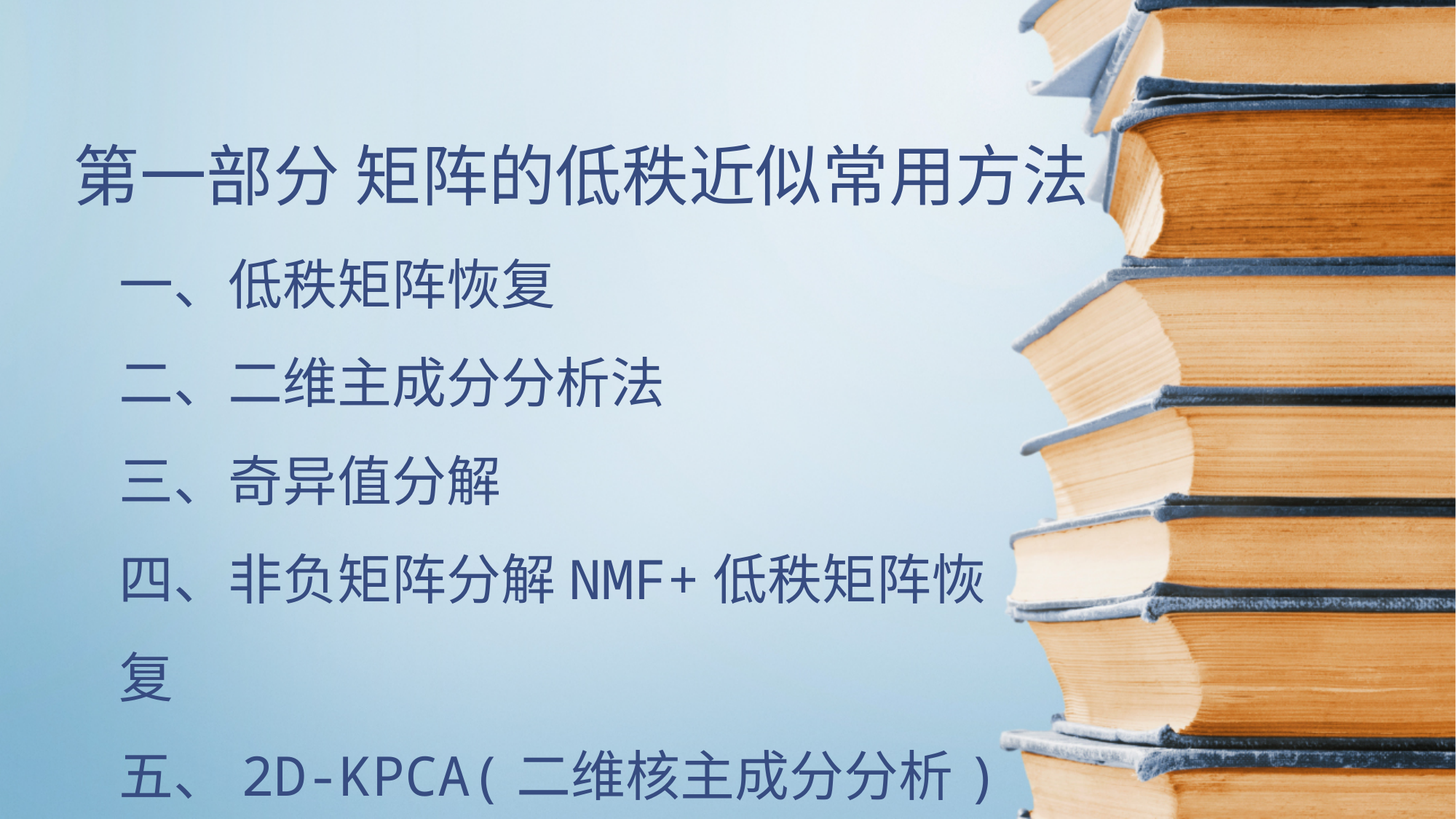

第一部分 矩阵的低秩近似常用方法
一、低秩矩阵恢复
二、二维主成分分析法
三、奇异值分解
四、非负矩阵分解NMF+低秩矩阵恢复
五、2D-KPCA(二维核主成分分析)